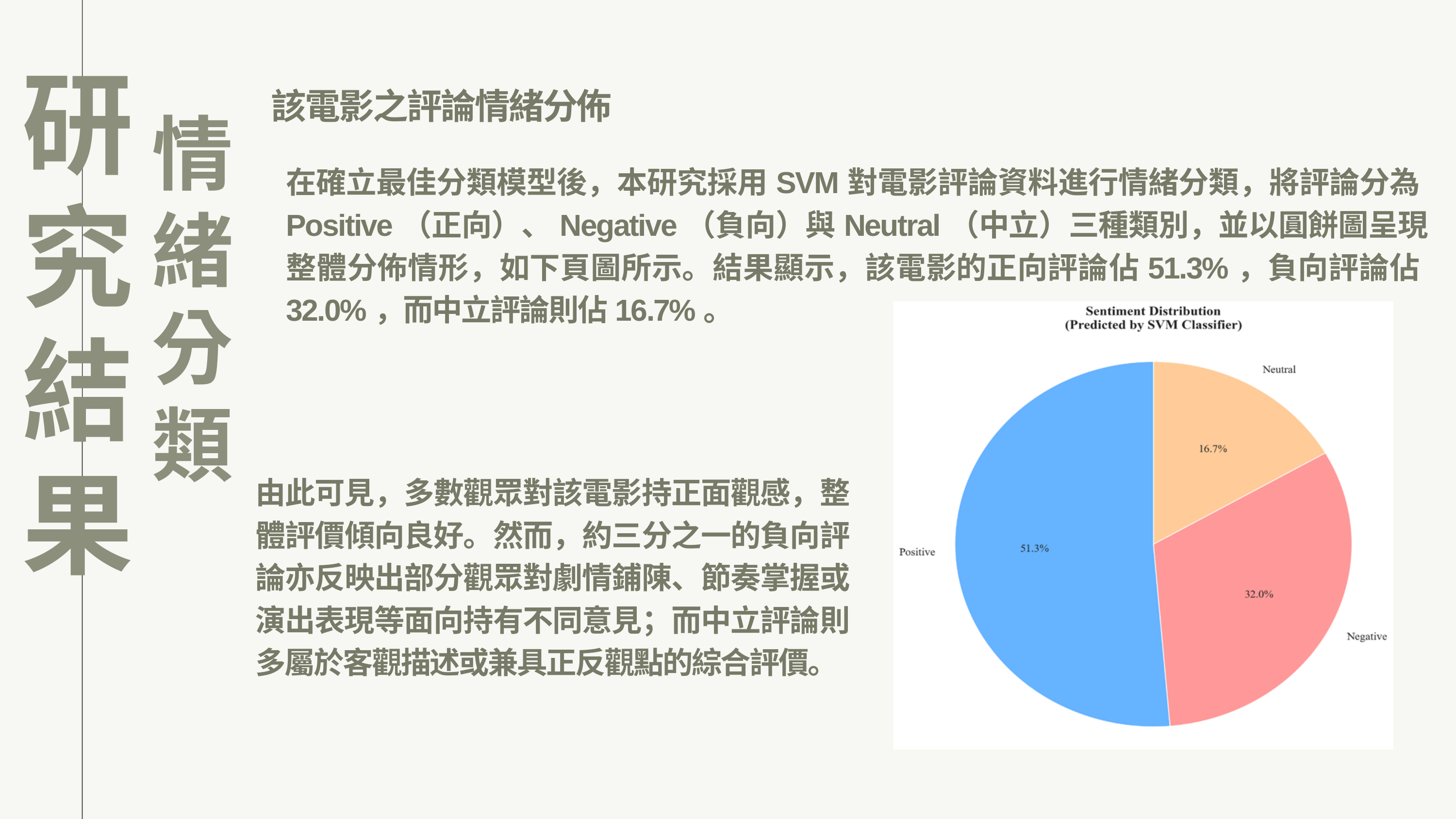

研究結果
該電影之評論情緒分佈
情緒分類
在確立最佳分類模型後，本研究採用SVM對電影評論資料進行情緒分類，將評論分為Positive（正向）、Negative（負向）與Neutral（中立）三種類別，並以圓餅圖呈現整體分佈情形，如下頁圖所示。結果顯示，該電影的正向評論佔51.3%，負向評論佔32.0%，而中立評論則佔16.7%。

由此可見，多數觀眾對該電影持正面觀感，整體評價傾向良好。然而，約三分之一的負向評論亦反映出部分觀眾對劇情鋪陳、節奏掌握或演出表現等面向持有不同意見；而中立評論則多屬於客觀描述或兼具正反觀點的綜合評價。